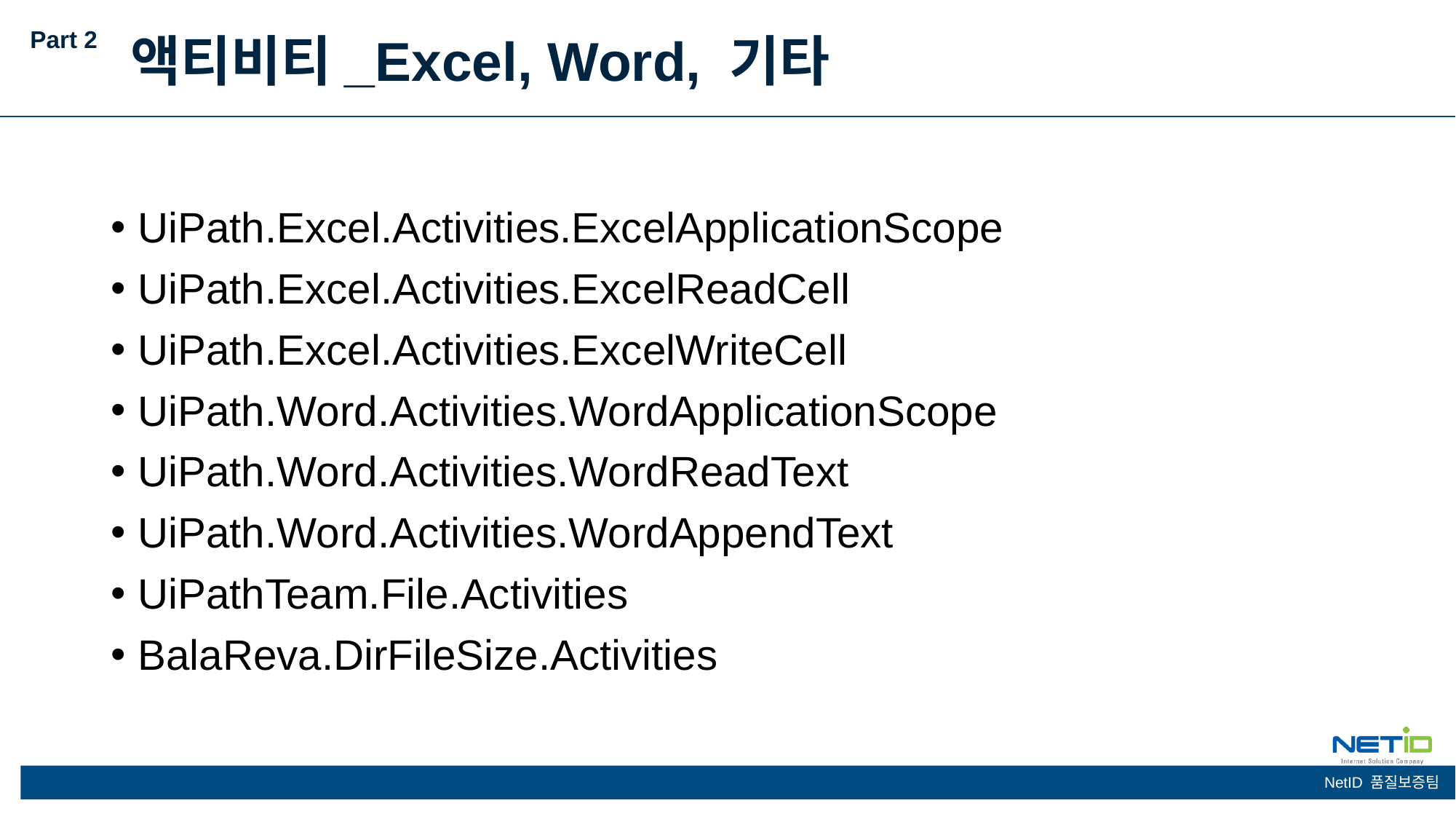

Part 2
액티비티_Excel, Word, 기타

UiPath.Excel.Activities.ExcelApplicationScope
UiPath.Excel.Activities.ExcelReadCell
UiPath.Excel.Activities.ExcelWriteCell
UiPath.Word.Activities.WordApplicationScope
UiPath.Word.Activities.WordReadText
UiPath.Word.Activities.WordAppendText
UiPathTeam.File.Activities
BalaReva.DirFileSize.Activities